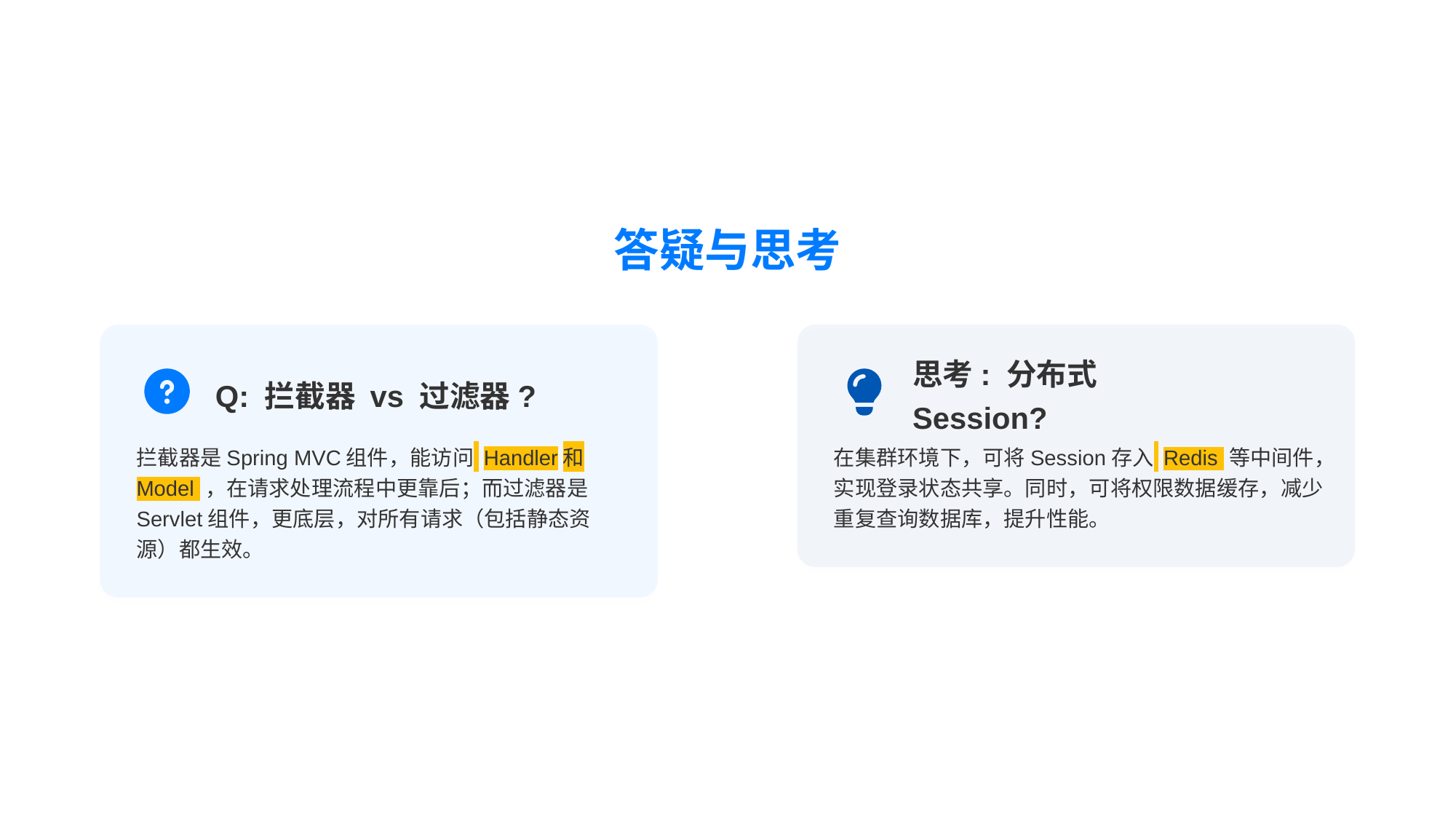

答疑与思考

Q: 拦截器 vs 过滤器?
思考: 分布式Session?
拦截器是Spring MVC组件，能访问 Handler和Model ，在请求处理流程中更靠后；而过滤器是Servlet组件，更底层，对所有请求（包括静态资源）都生效。
在集群环境下，可将Session存入 Redis 等中间件，实现登录状态共享。同时，可将权限数据缓存，减少重复查询数据库，提升性能。